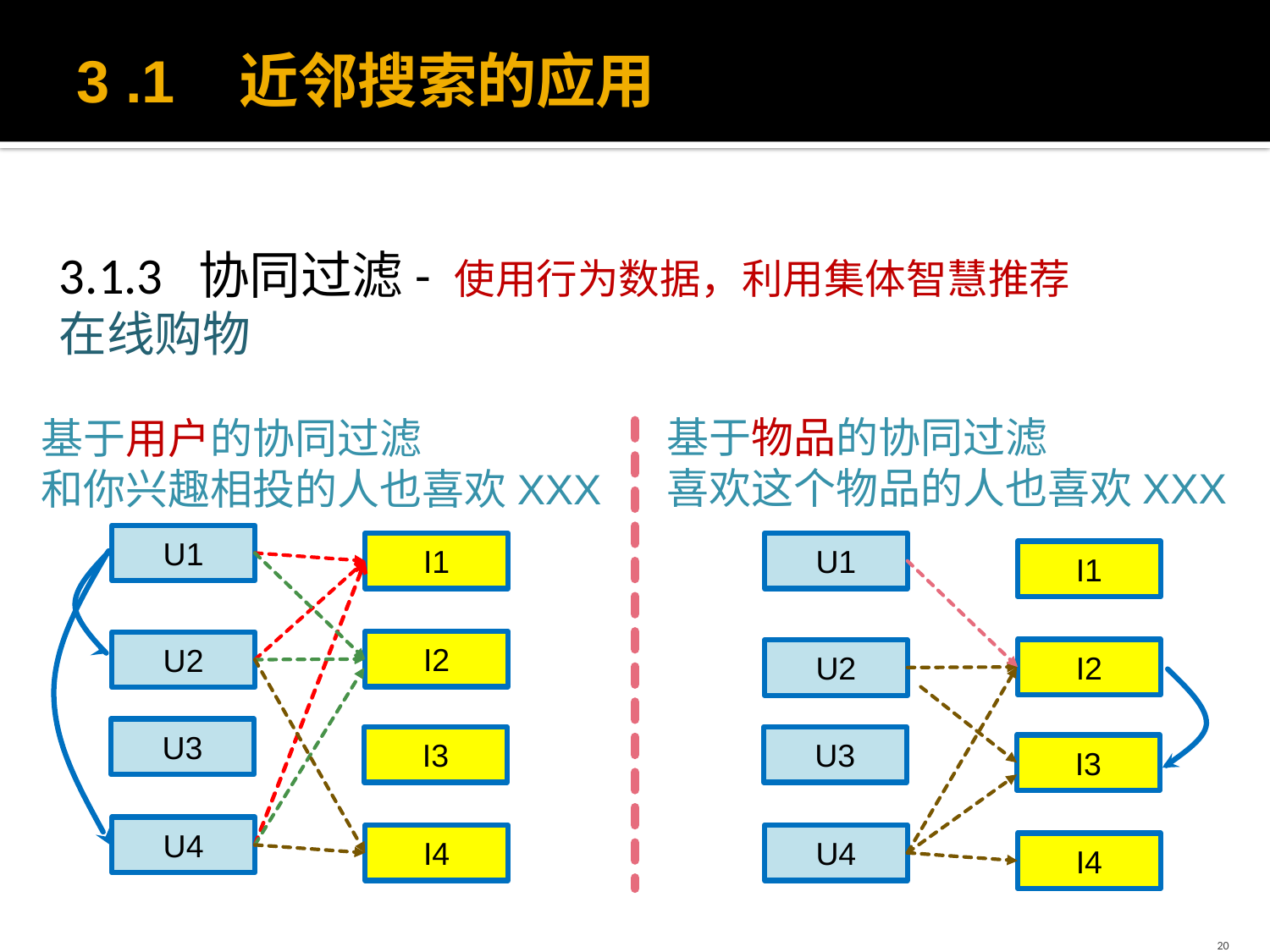

# 3 .1   近邻搜索的应用
3.1.3  协同过滤- 使用行为数据，利用集体智慧推荐
在线购物

基于物品的协同过滤
喜欢这个物品的人也喜欢XXX
基于用户的协同过滤
和你兴趣相投的人也喜欢XXX
U1
I1
U1
I1

I2
U2
I2
U2

U3
I3
U3
I3
U4
I4
U4
I4
20